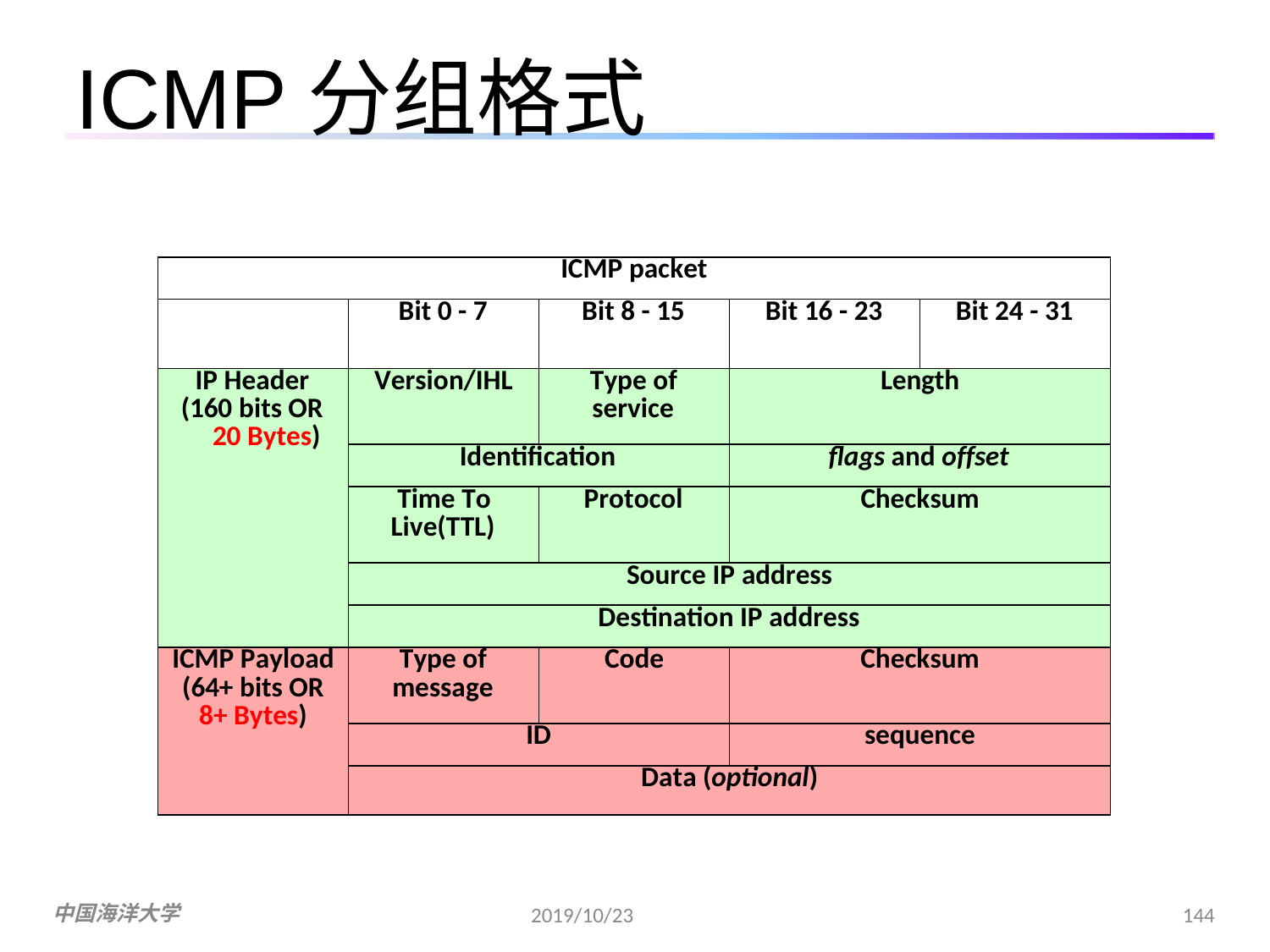

# ICMP分组格式
| ICMP packet |  |  |  |  |
| --- | --- | --- | --- | --- |
|  | Bit 0 - 7 | Bit 8 - 15 | Bit 16 - 23 | Bit 24 - 31 |
| IP Header (160 bits OR 20 Bytes) | Version/IHL | Type of service | Length |  |
|  | Identification |  | flags and offset |  |
|  | Time To Live(TTL) | Protocol | Checksum |  |
|  | Source IP address |  |  |  |
|  | Destination IP address |  |  |  |
| ICMP Payload (64+ bits OR 8+ Bytes) | Type of message | Code | Checksum |  |
|  | ID |  | sequence |  |
|  | Data (optional) |  |  |  |